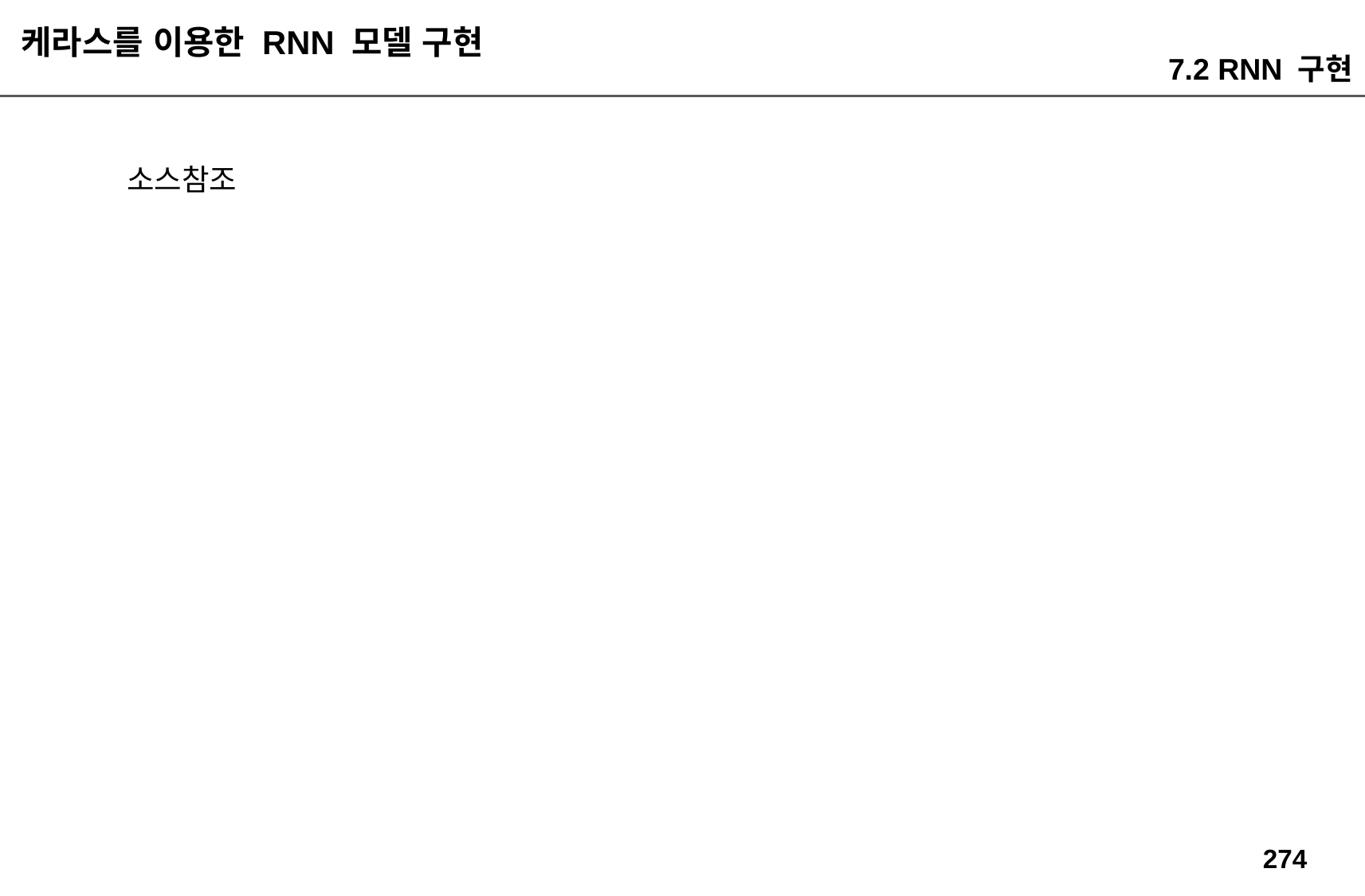

케라스를 이용한 RNN 모델 구현
7.2 RNN 구현
소스참조